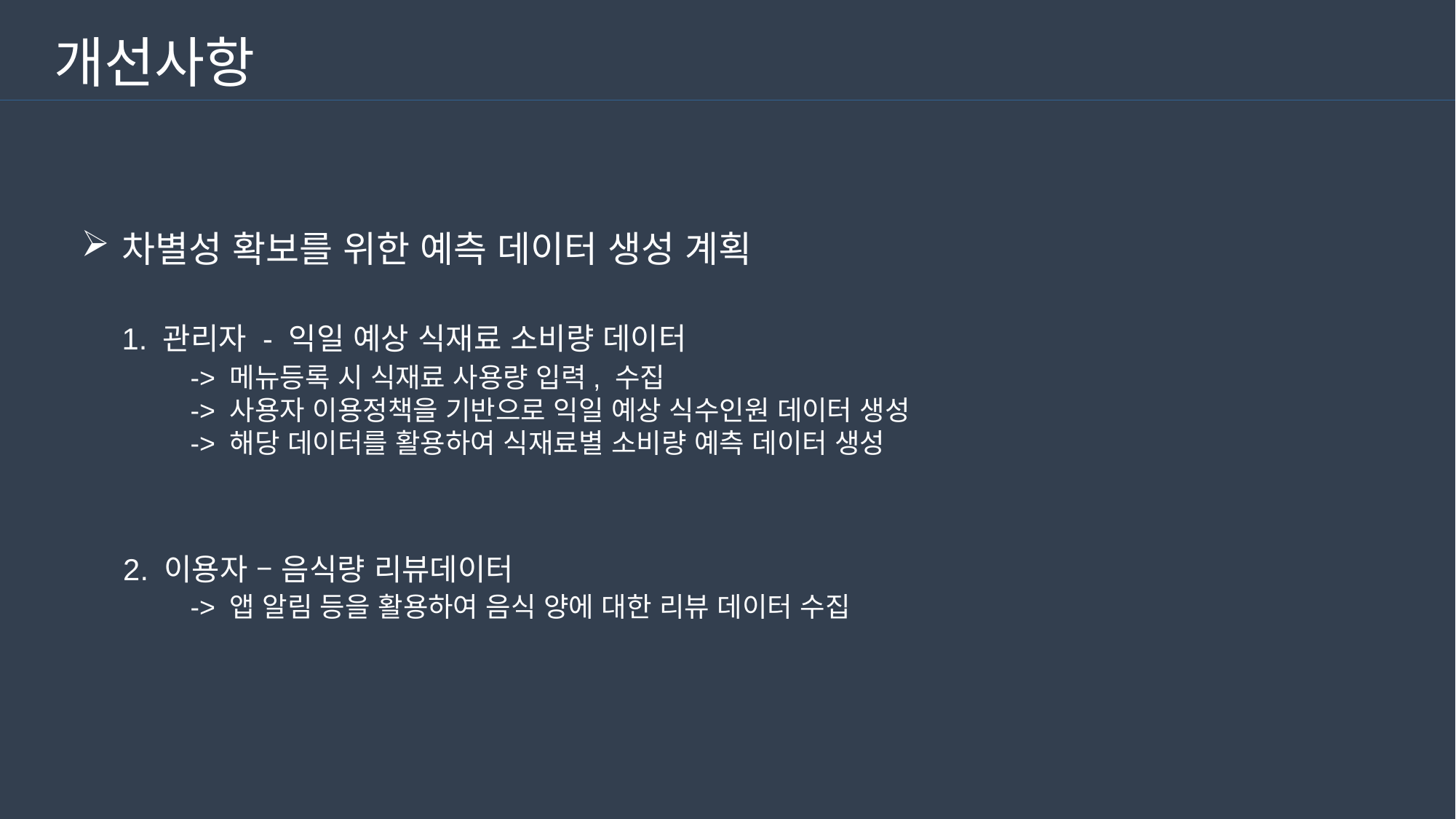

개선사항
차별성 확보를 위한 예측 데이터 생성 계획
    1. 관리자 - 익일 예상 식재료 소비량 데이터
	-> 메뉴등록 시 식재료 사용량 입력, 수집
	-> 사용자 이용정책을 기반으로 익일 예상 식수인원 데이터 생성
	-> 해당 데이터를 활용하여 식재료별 소비량 예측 데이터 생성

     2. 이용자 – 음식량 리뷰데이터
	-> 앱 알림 등을 활용하여 음식 양에 대한 리뷰 데이터 수집